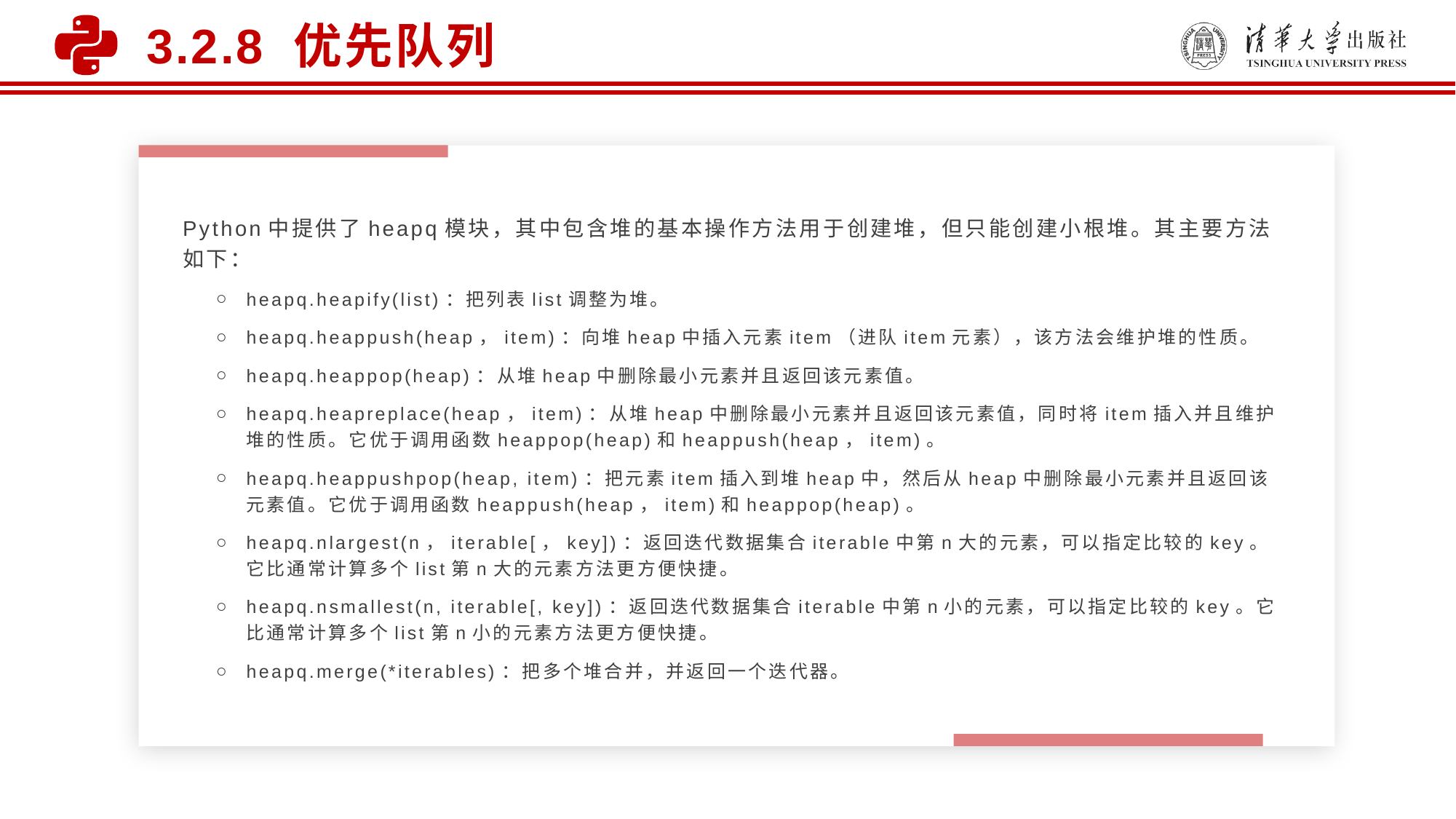

3.2.8 优先队列

Python中提供了heapq模块，其中包含堆的基本操作方法用于创建堆，但只能创建小根堆。其主要方法如下：
heapq.heapify(list)：把列表list调整为堆。
heapq.heappush(heap，item)：向堆heap中插入元素item（进队item元素），该方法会维护堆的性质。
heapq.heappop(heap)：从堆heap中删除最小元素并且返回该元素值。
heapq.heapreplace(heap，item)：从堆heap中删除最小元素并且返回该元素值，同时将item插入并且维护堆的性质。它优于调用函数heappop(heap)和heappush(heap，item)。
heapq.heappushpop(heap, item)：把元素item插入到堆heap中，然后从heap中删除最小元素并且返回该元素值。它优于调用函数heappush(heap，item)和heappop(heap)。
heapq.nlargest(n，iterable[，key])：返回迭代数据集合iterable中第n大的元素，可以指定比较的key。它比通常计算多个list第n大的元素方法更方便快捷。
heapq.nsmallest(n, iterable[, key])：返回迭代数据集合iterable中第n小的元素，可以指定比较的key。它比通常计算多个list第n小的元素方法更方便快捷。
heapq.merge(*iterables)：把多个堆合并，并返回一个迭代器。